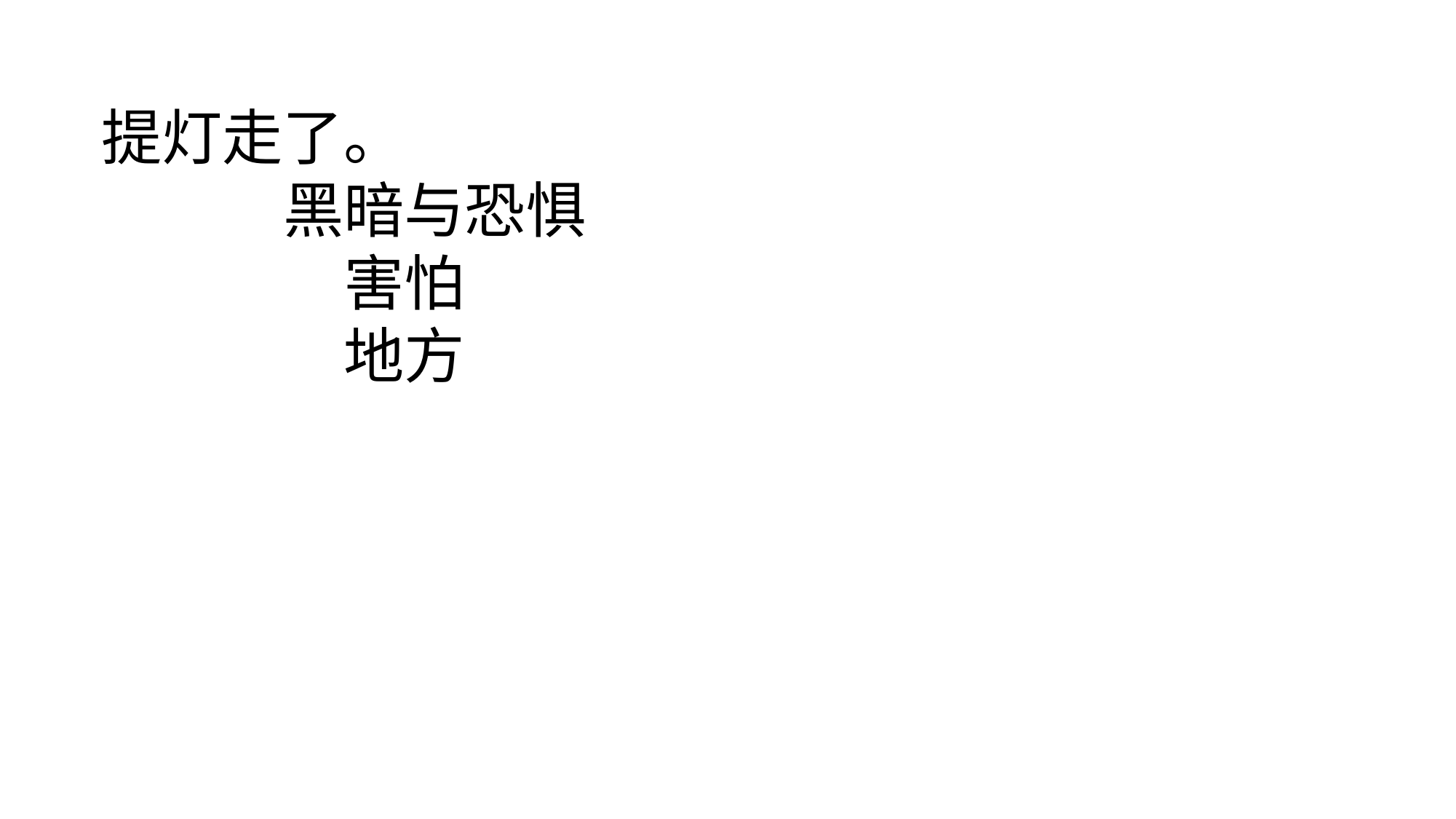

提灯走了。
伴随着黑暗与恐惧。
律知道他害怕的不是提灯本身。
而是那个地方。
“再等等。一下就好。真的。”